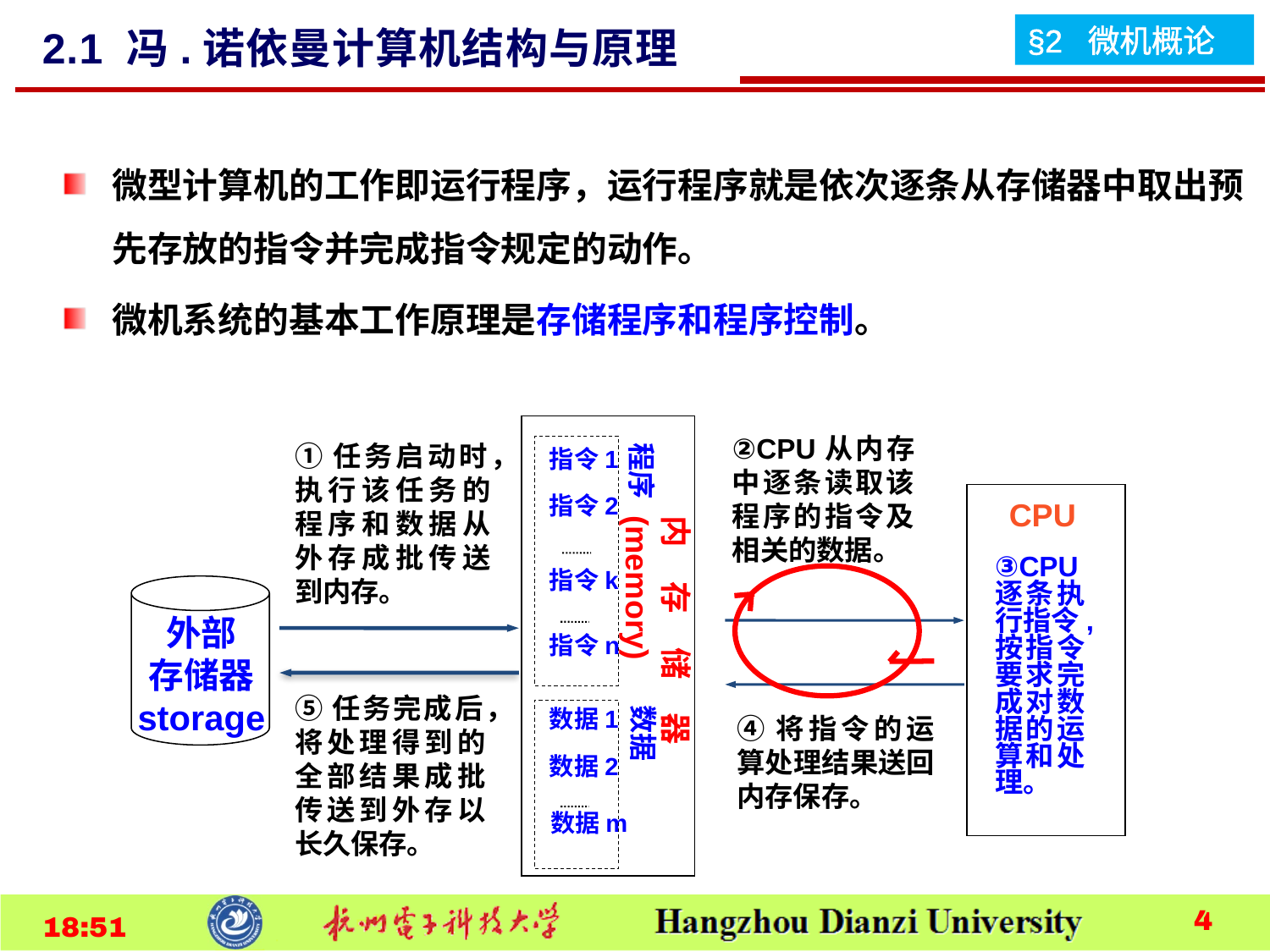

2.1 冯.诺依曼计算机结构与原理
微型计算机的工作即运行程序，运行程序就是依次逐条从存储器中取出预先存放的指令并完成指令规定的动作。
微机系统的基本工作原理是存储程序和程序控制。

②CPU从内存中逐条读取该程序的指令及相关的数据。

程序
指令1
指令2

指令k

指令n

数据1

数据
数据2
数据m

①任务启动时，执行该任务的程序和数据从外存成批传送到内存。

CPU
内存储器(memory)
③CPU逐条执行指令,按指令要求完成对数据的运算和处理。

外部
存储器
storage

⑤任务完成后，将处理得到的全部结果成批传送到外存以长久保存。
④将指令的运算处理结果送回内存保存。